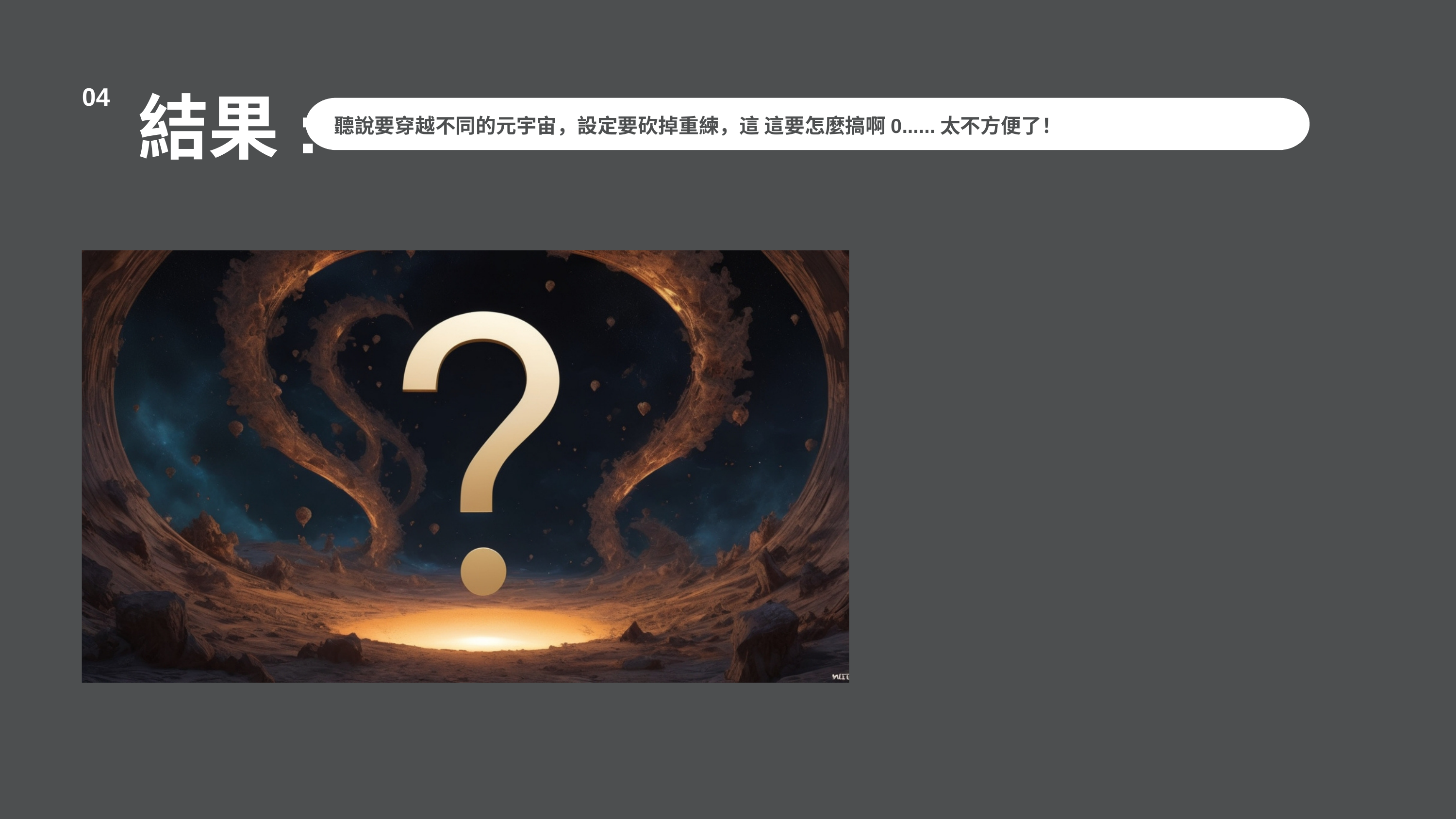

結果:
04

聽說要穿越不同的元宇宙，設定要砍掉重練，這 這要怎麼搞啊0......太不方便了！